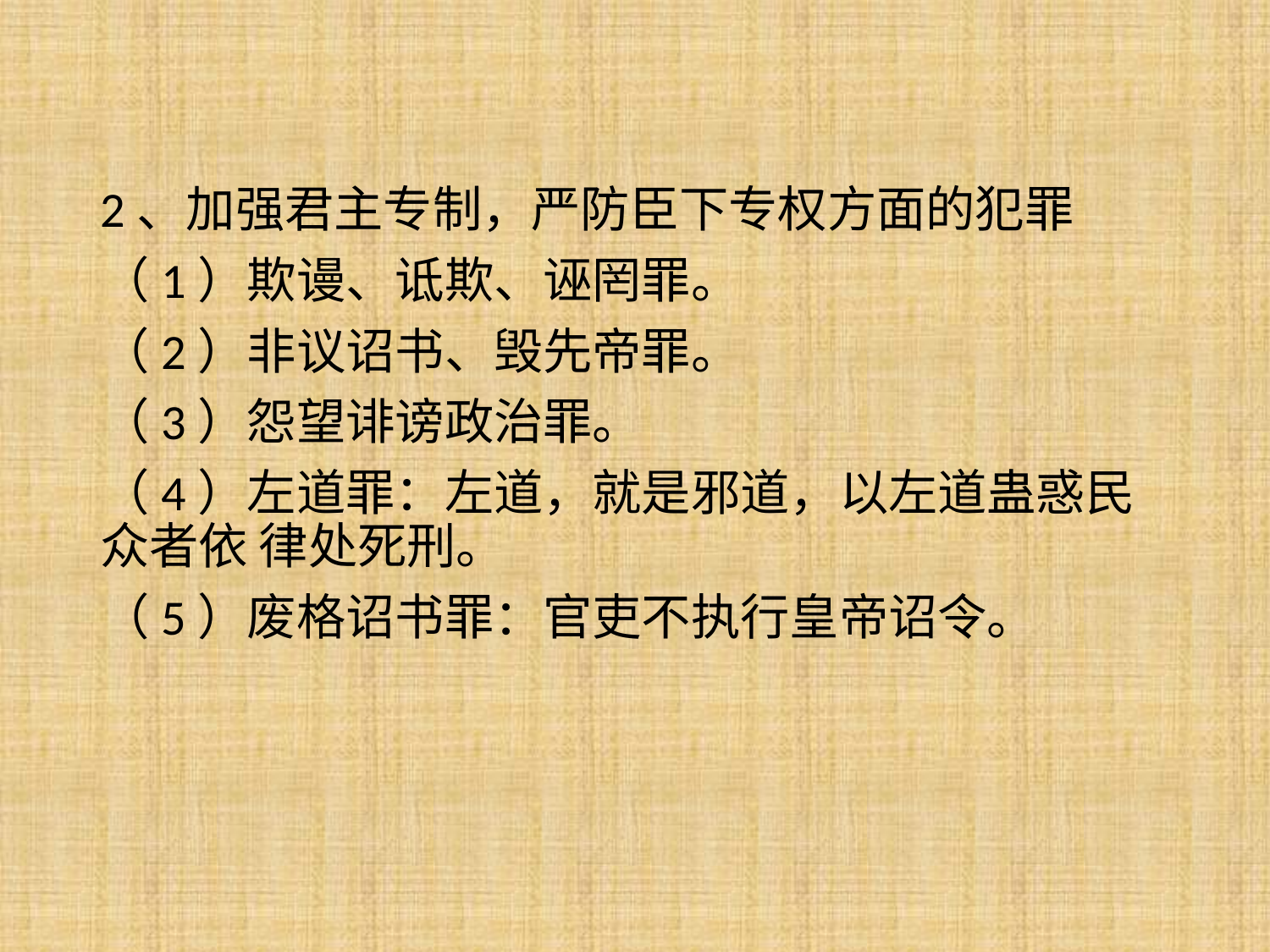

2、加强君主专制，严防臣下专权方面的犯罪
（1）欺谩、诋欺、诬罔罪。
（2）非议诏书、毁先帝罪。
（3）怨望诽谤政治罪。
（4）左道罪：左道，就是邪道，以左道蛊惑民众者依 律处死刑。
（5）废格诏书罪：官吏不执行皇帝诏令。